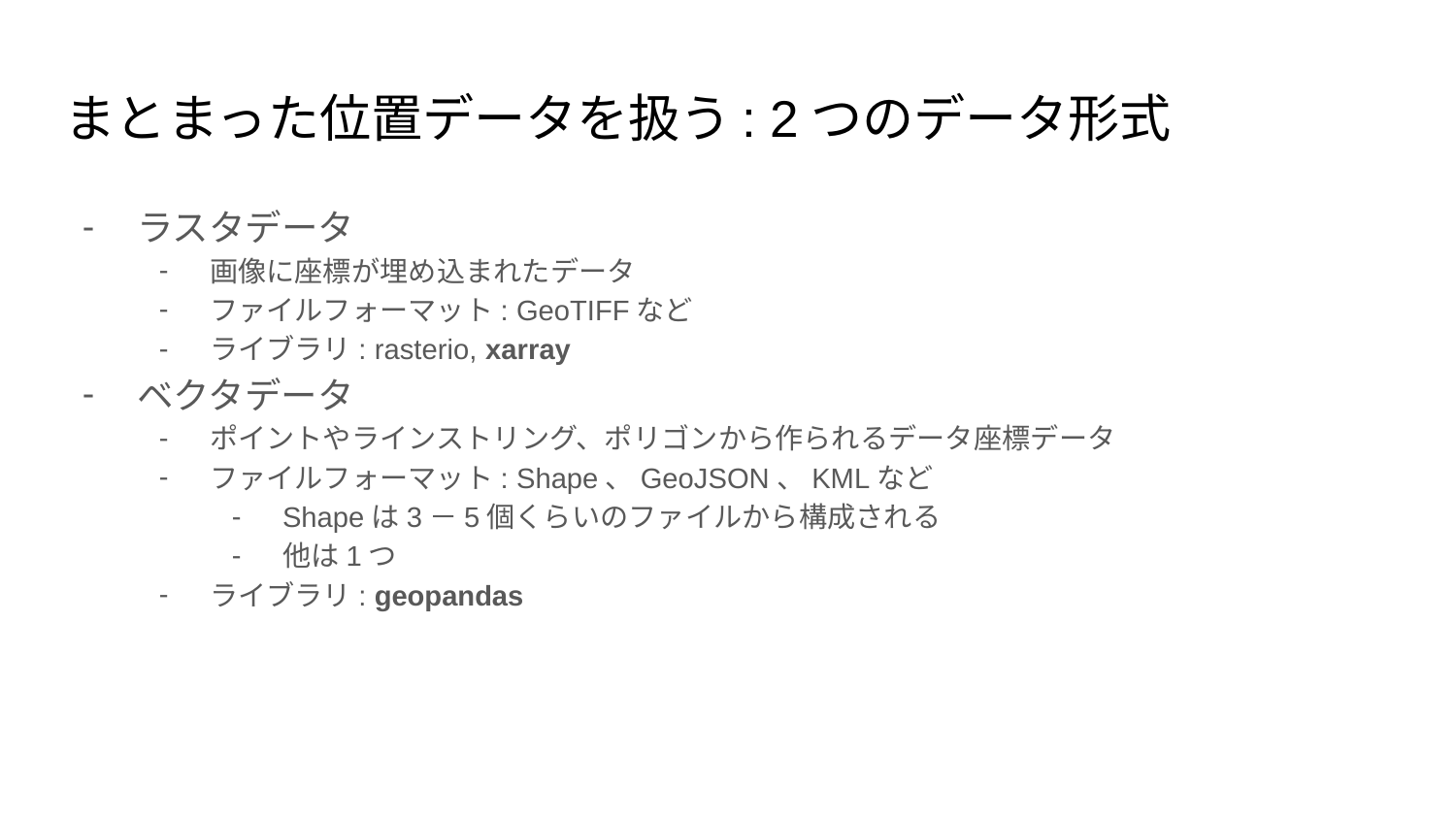

# まとまった位置データを扱う: 2つのデータ形式
ラスタデータ
画像に座標が埋め込まれたデータ
ファイルフォーマット: GeoTIFFなど
ライブラリ: rasterio, xarray
ベクタデータ
ポイントやラインストリング、ポリゴンから作られるデータ座標データ
ファイルフォーマット: Shape、GeoJSON、KMLなど
Shapeは3－5個くらいのファイルから構成される
他は1つ
ライブラリ: geopandas